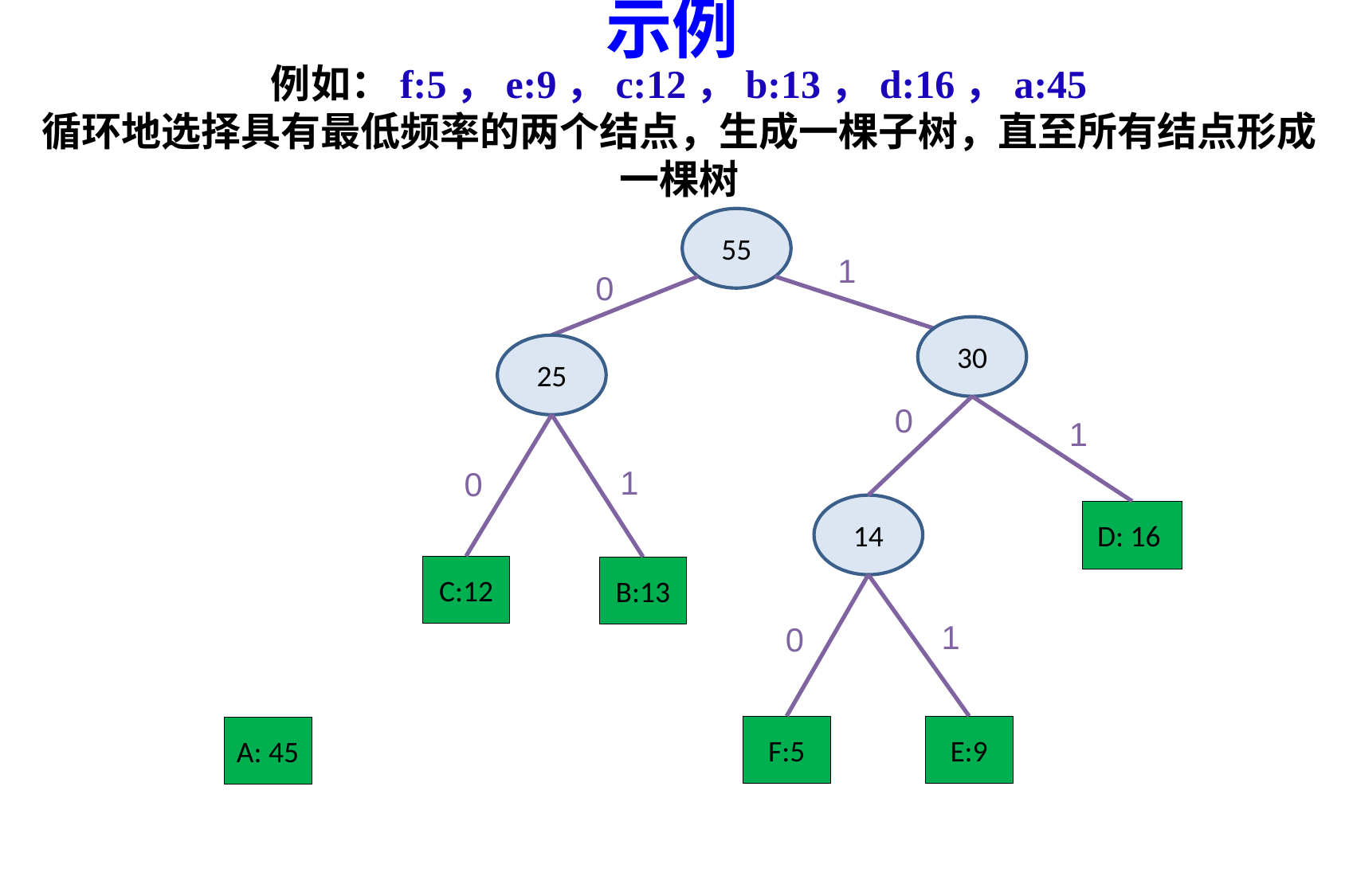

示例
# 例如：f:5，e:9，c:12，b:13，d:16，a:45 循环地选择具有最低频率的两个结点，生成一棵子树，直至所有结点形成一棵树
55
1
0
30
25
0
1
1
0
14
D: 16
C:12
B:13
1
0
F:5
E:9
A: 45